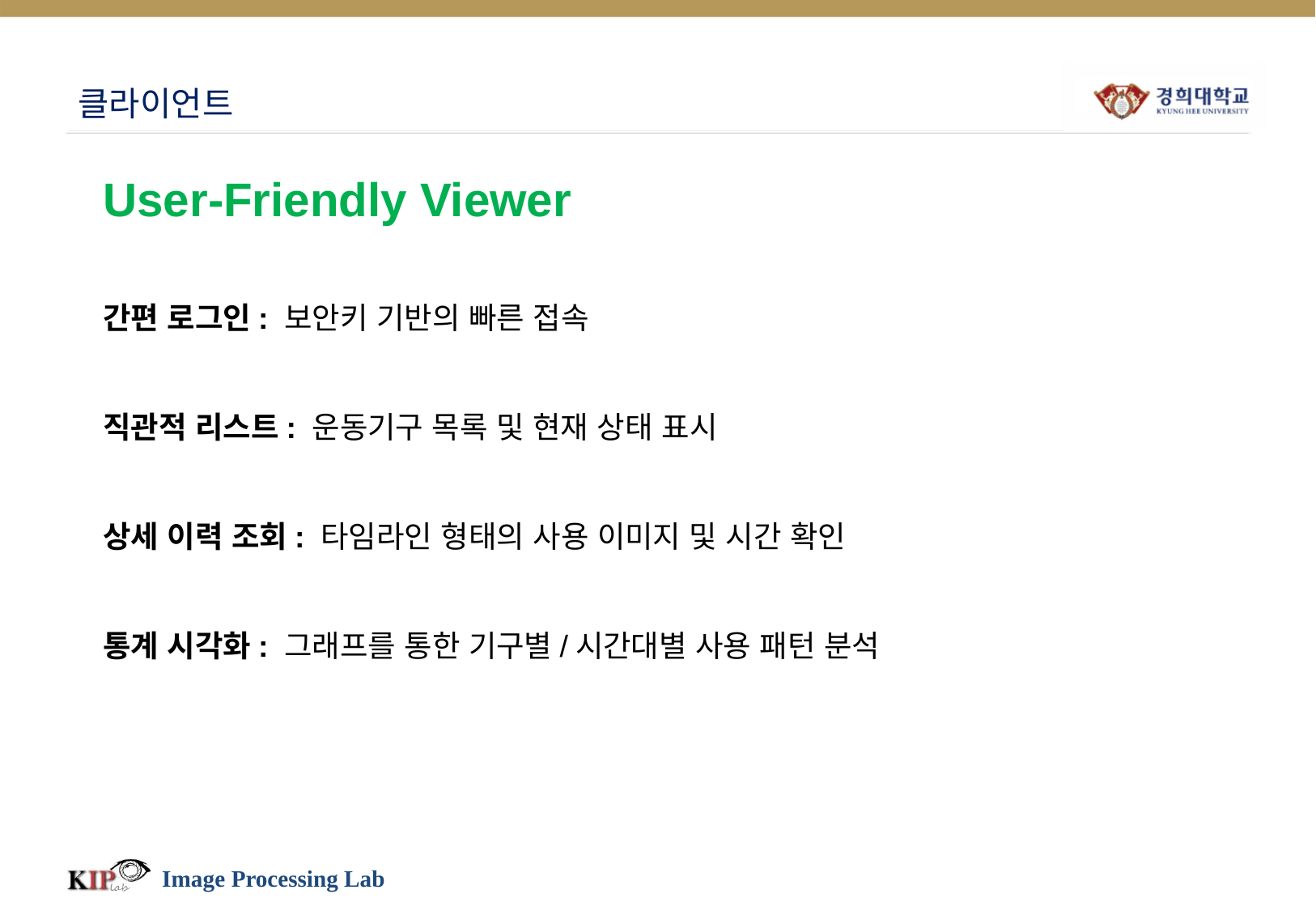

# 클라이언트
User-Friendly Viewer

간편 로그인: 보안키 기반의 빠른 접속

직관적 리스트: 운동기구 목록 및 현재 상태 표시

상세 이력 조회: 타임라인 형태의 사용 이미지 및 시간 확인

통계 시각화: 그래프를 통한 기구별/시간대별 사용 패턴 분석

Image Processing Lab